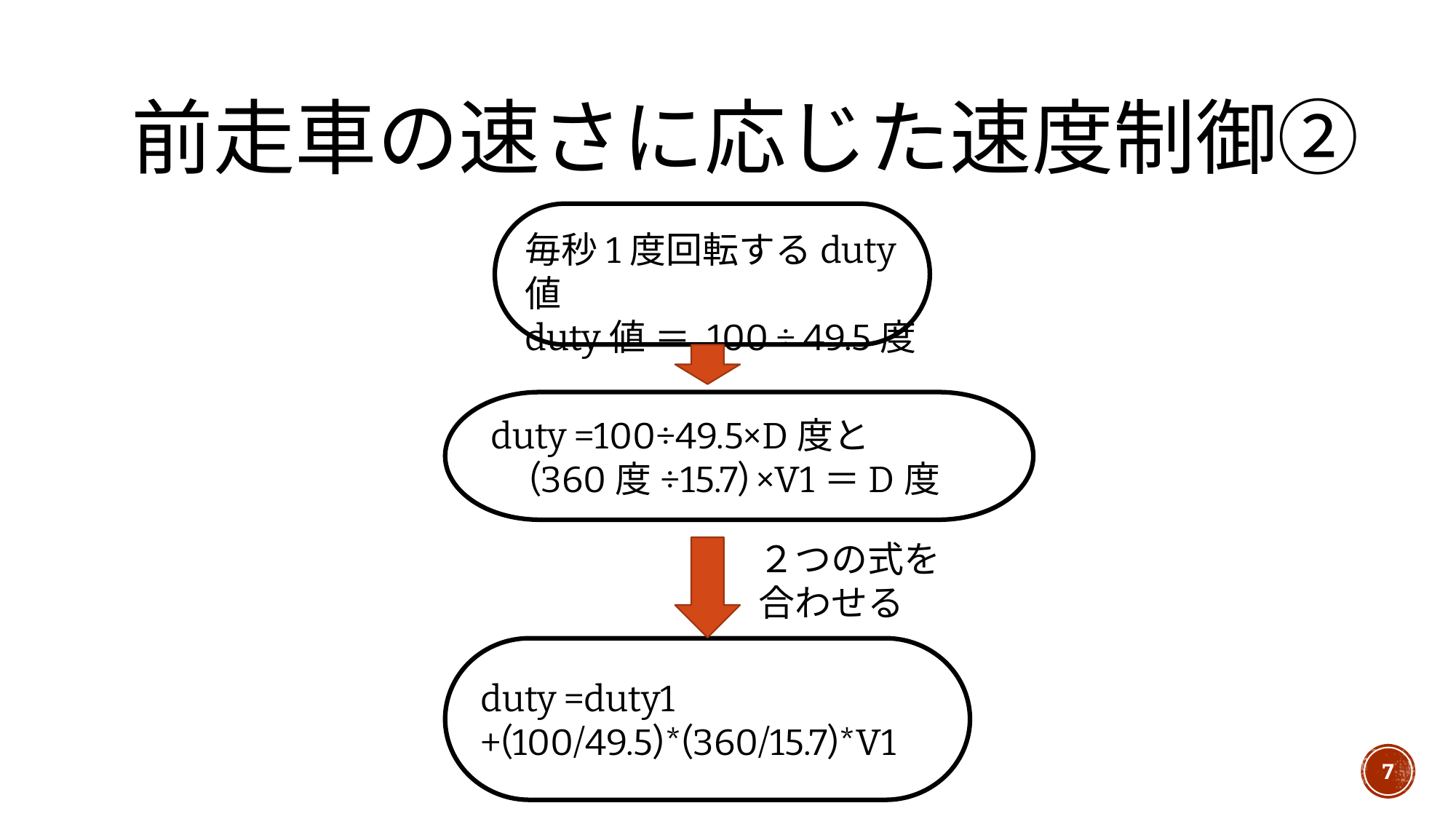

# 前走車の速さに応じた速度制御②

毎秒1度回転するduty値
duty値 ＝ 100 ÷ 49.5度

duty =100÷49.5×D度と　　　(360度÷15.7) ×V1＝D度
２つの式を
合わせる

duty =duty1  +(100/49.5)*(360/15.7)*V1
7